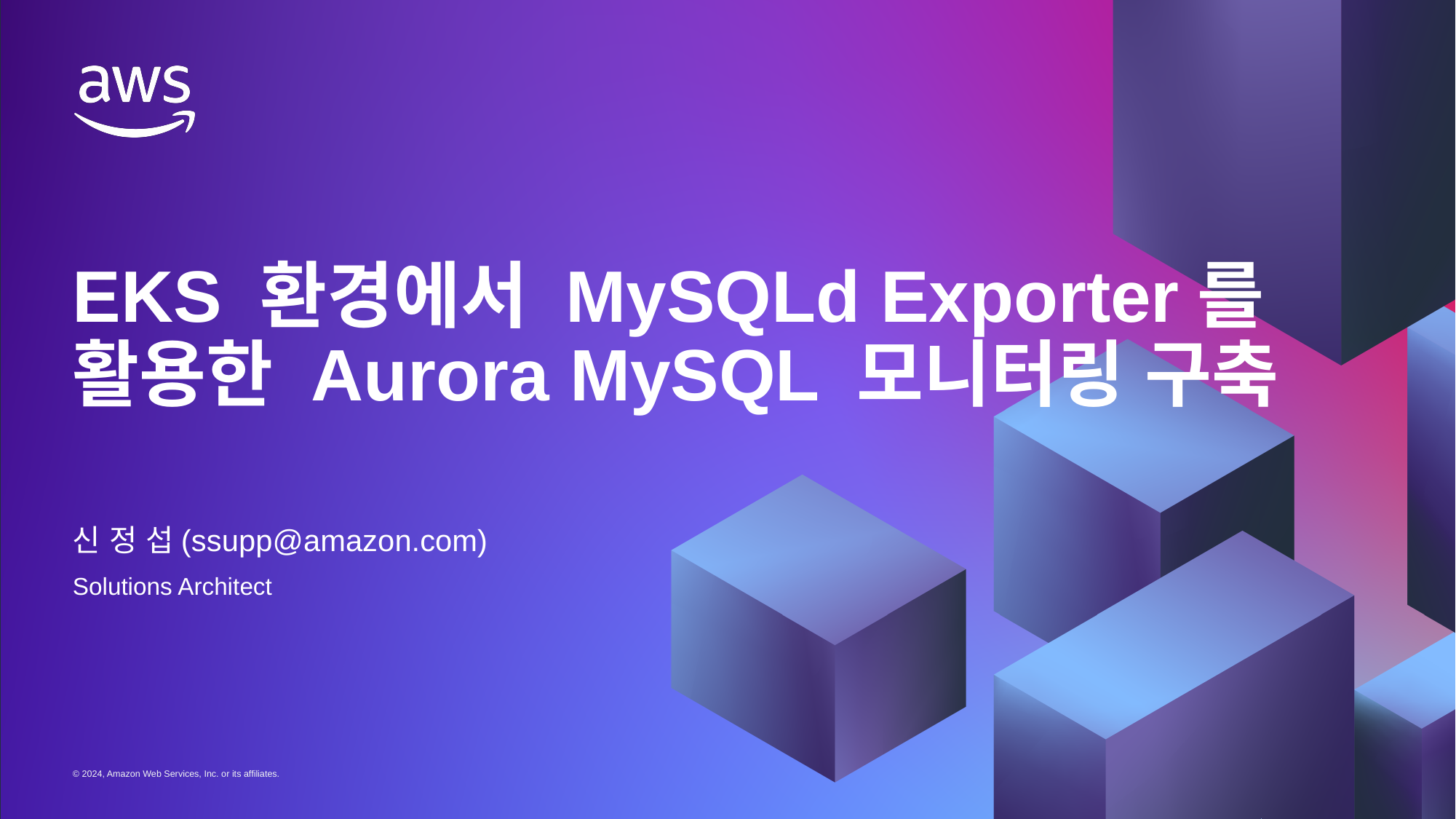

# EKS 환경에서 MySQLd Exporter를 활용한 Aurora MySQL 모니터링 구축
신 정 섭(ssupp@amazon.com)
Solutions Architect